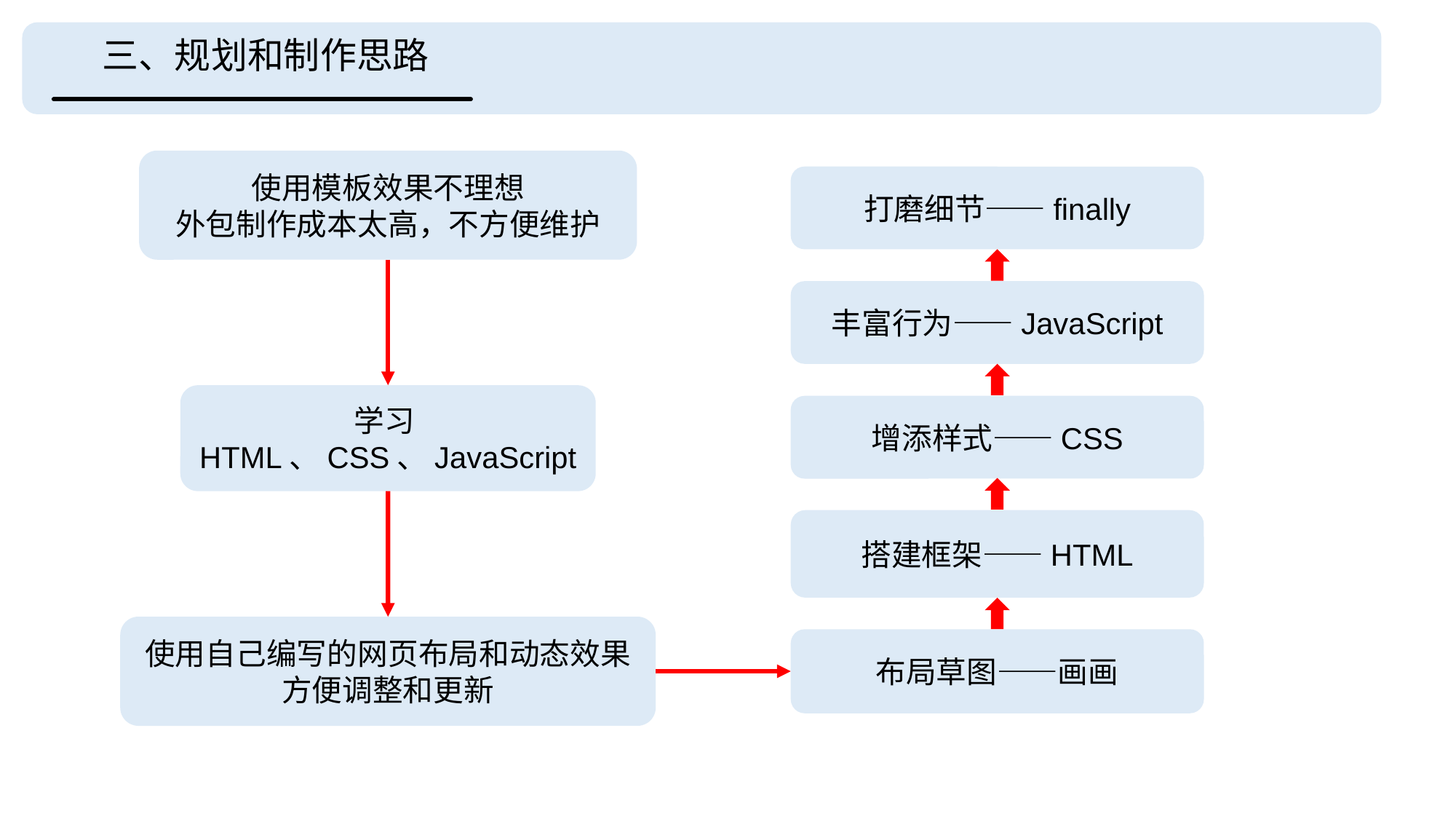

三、规划和制作思路
使用模板效果不理想
外包制作成本太高，不方便维护
打磨细节——finally

丰富行为——JavaScript

学习HTML、CSS、JavaScript
增添样式——CSS

搭建框架——HTML

使用自己编写的网页布局和动态效果
方便调整和更新
布局草图——画画